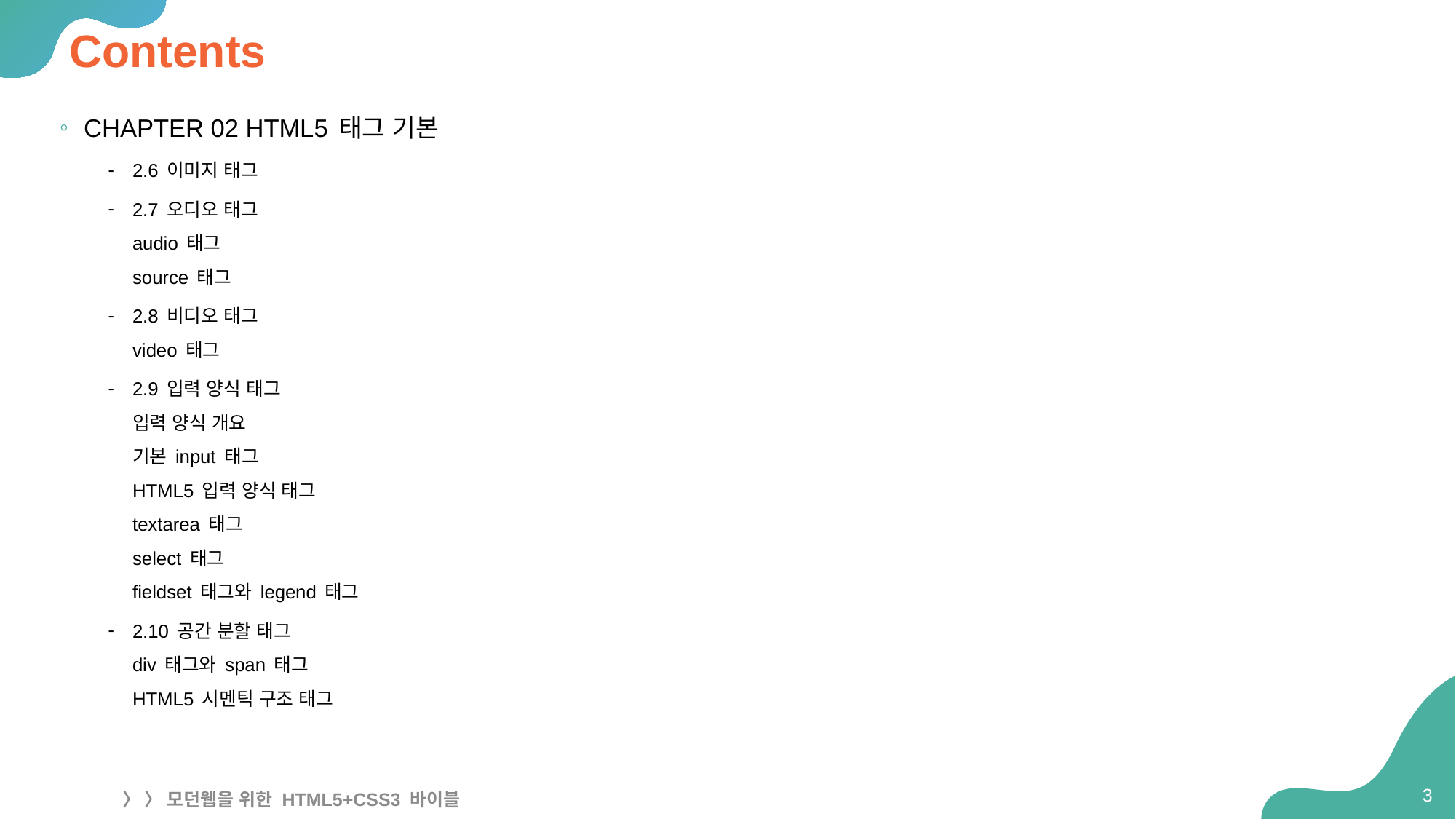

# Contents
CHAPTER 02 HTML5 태그 기본
2.6 이미지 태그
2.7 오디오 태그
audio 태그
source 태그
2.8 비디오 태그
video 태그
2.9 입력 양식 태그
입력 양식 개요
기본 input 태그
HTML5 입력 양식 태그
textarea 태그
select 태그
fieldset 태그와 legend 태그
2.10 공간 분할 태그
div 태그와 span 태그
HTML5 시멘틱 구조 태그

3
〉 〉 모던웹을 위한 HTML5+CSS3 바이블